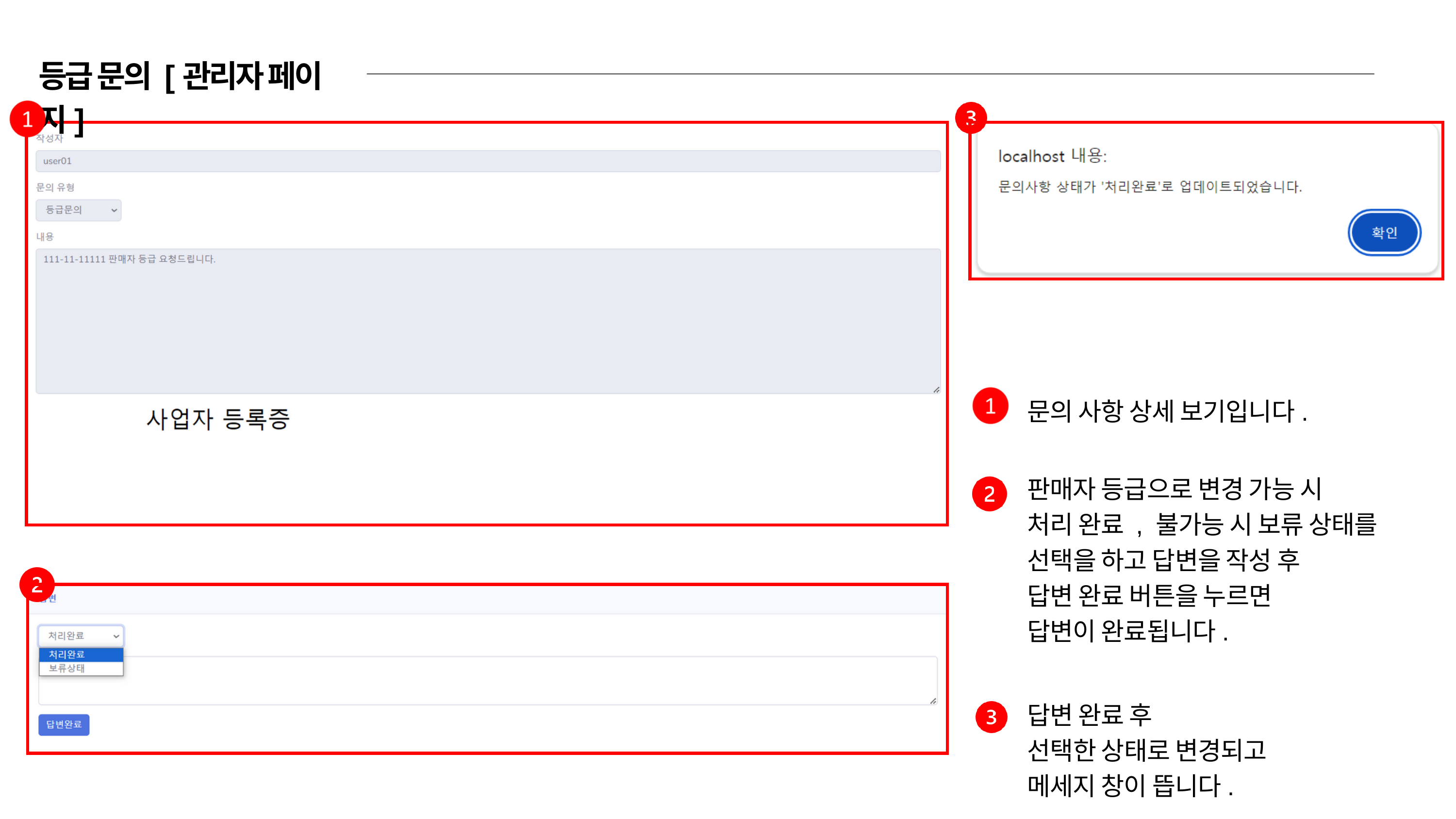

등급 문의 [관리자 페이지]

문의 사항 상세 보기입니다.
판매자 등급으로 변경 가능 시
처리 완료 , 불가능 시 보류 상태를
선택을 하고 답변을 작성 후
답변 완료 버튼을 누르면
답변이 완료됩니다.

답변 완료 후
선택한 상태로 변경되고
메세지 창이 뜹니다.